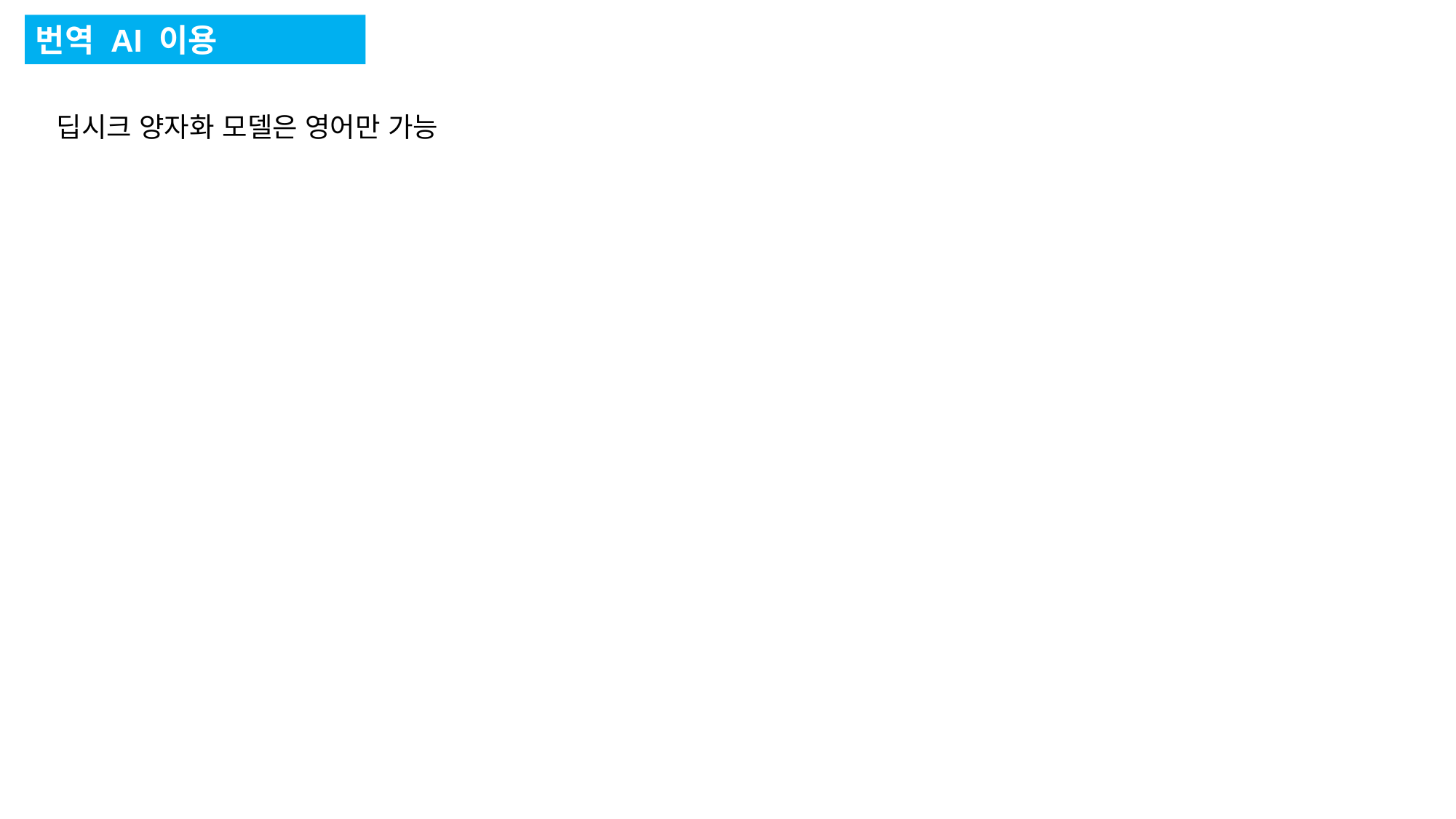

번역 AI 이용
딥시크 양자화 모델은 영어만 가능